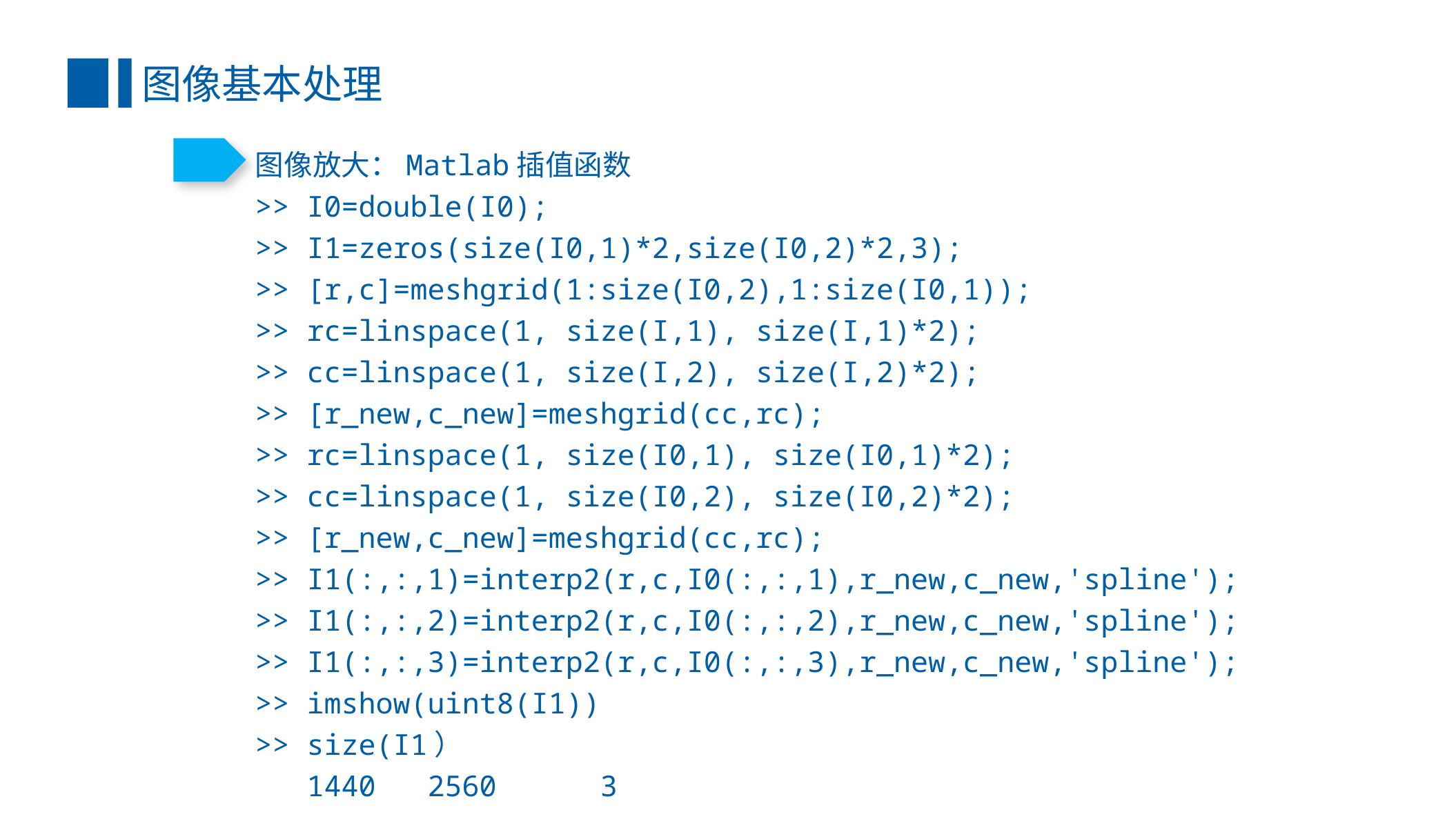

图像基本处理

图像放大：Matlab插值函数
>> I0=double(I0);
>> I1=zeros(size(I0,1)*2,size(I0,2)*2,3);
>> [r,c]=meshgrid(1:size(I0,2),1:size(I0,1));
>> rc=linspace(1, size(I,1), size(I,1)*2);
>> cc=linspace(1, size(I,2), size(I,2)*2);
>> [r_new,c_new]=meshgrid(cc,rc);
>> rc=linspace(1, size(I0,1), size(I0,1)*2);
>> cc=linspace(1, size(I0,2), size(I0,2)*2);
>> [r_new,c_new]=meshgrid(cc,rc);
>> I1(:,:,1)=interp2(r,c,I0(:,:,1),r_new,c_new,'spline');
>> I1(:,:,2)=interp2(r,c,I0(:,:,2),r_new,c_new,'spline');
>> I1(:,:,3)=interp2(r,c,I0(:,:,3),r_new,c_new,'spline');
>> imshow(uint8(I1))
>> size(I1）
   1440   2560      3